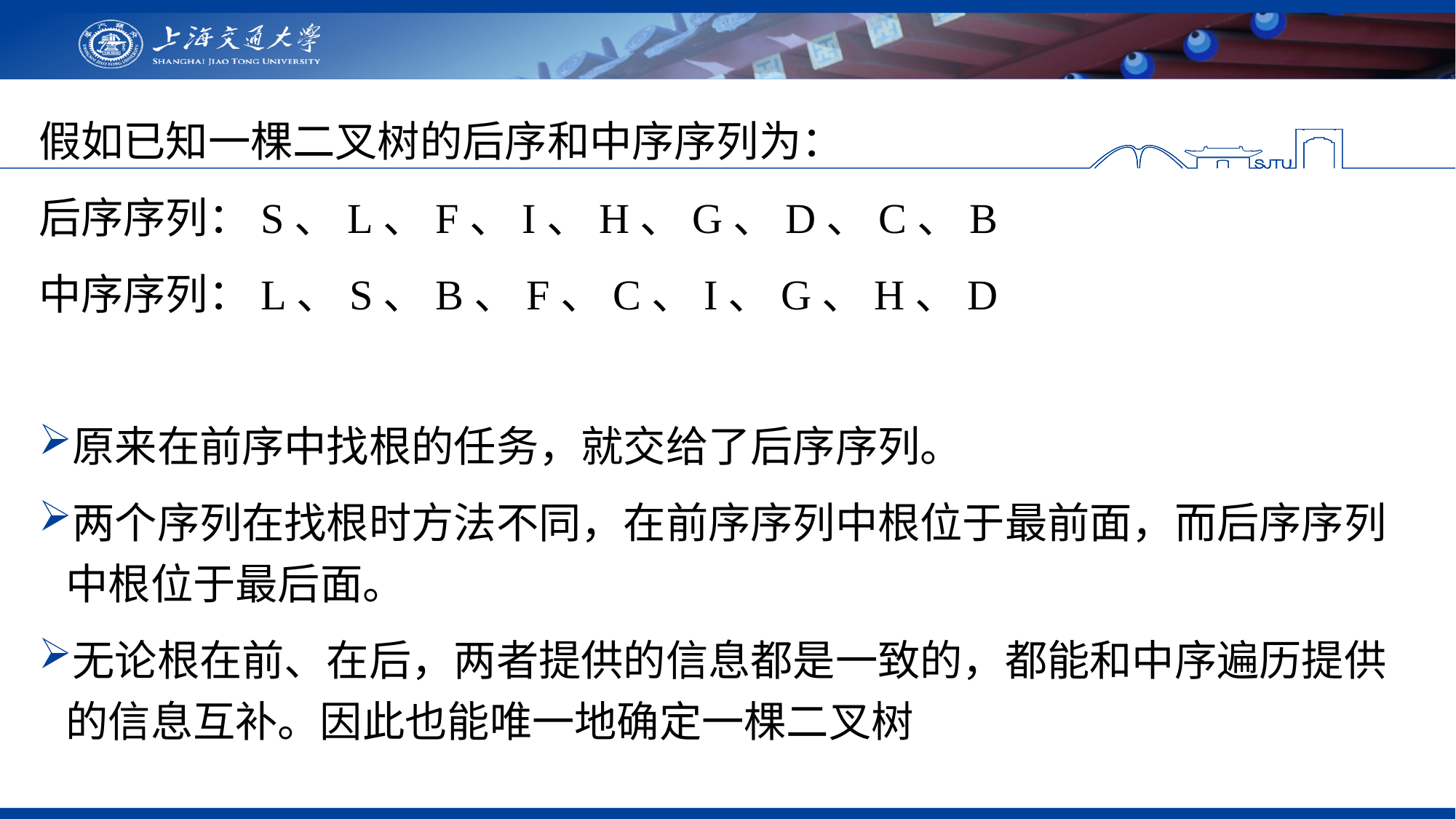

假如已知一棵二叉树的后序和中序序列为：
后序序列：S、L、F、I、H、G、D、C、B
中序序列：L、S、B、F、C、I、G、H、D

原来在前序中找根的任务，就交给了后序序列。
两个序列在找根时方法不同，在前序序列中根位于最前面，而后序序列中根位于最后面。
无论根在前、在后，两者提供的信息都是一致的，都能和中序遍历提供的信息互补。因此也能唯一地确定一棵二叉树